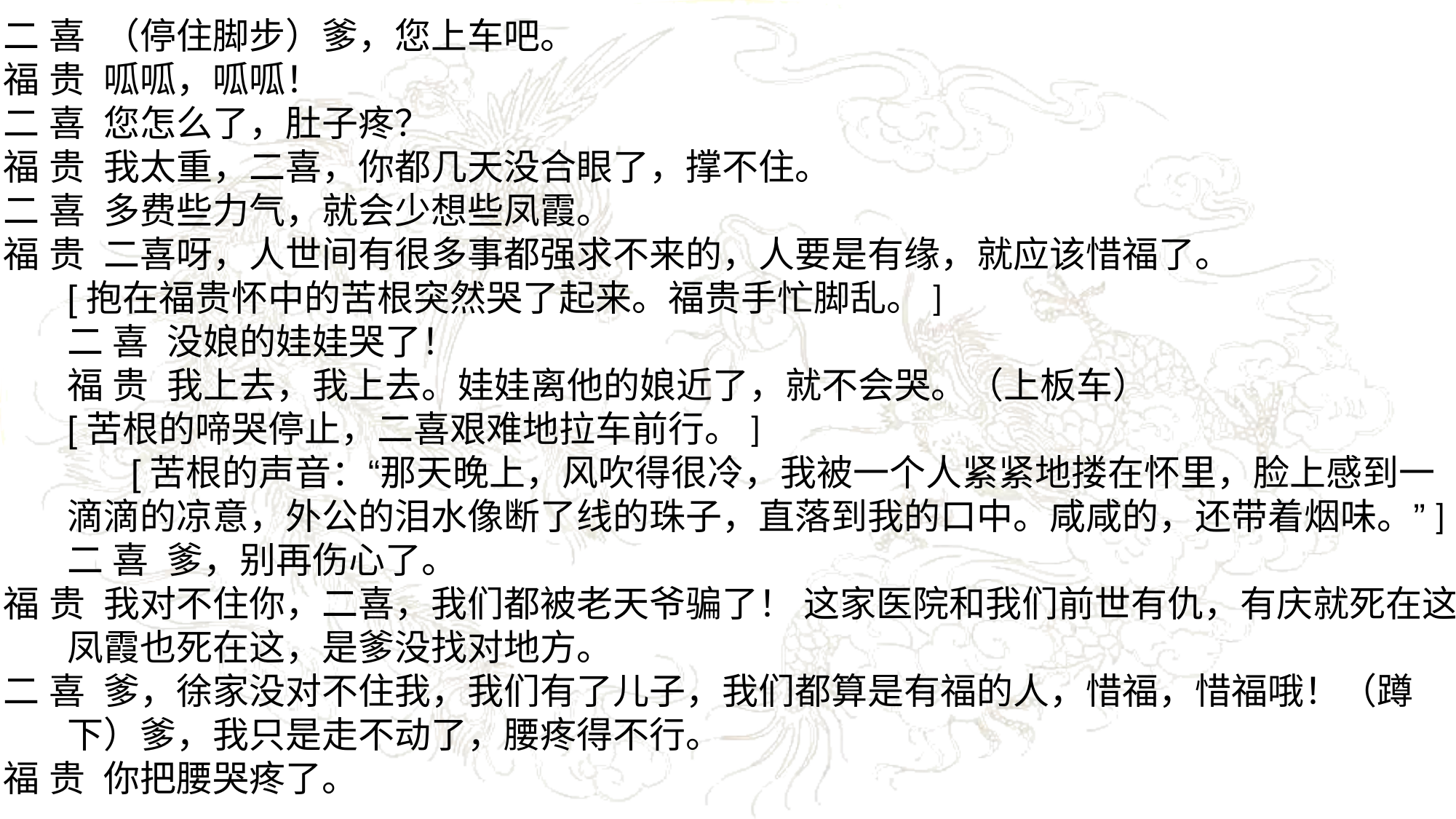

二 喜  （停住脚步）爹，您上车吧。
福 贵  呱呱，呱呱！
二 喜  您怎么了，肚子疼？
福 贵  我太重，二喜，你都几天没合眼了，撑不住。
二 喜  多费些力气，就会少想些凤霞。
福 贵  二喜呀，人世间有很多事都强求不来的，人要是有缘，就应该惜福了。
[抱在福贵怀中的苦根突然哭了起来。福贵手忙脚乱。]
二 喜  没娘的娃娃哭了！
福 贵  我上去，我上去。娃娃离他的娘近了，就不会哭。（上板车）
[苦根的啼哭停止，二喜艰难地拉车前行。]
[苦根的声音：“那天晚上，风吹得很冷，我被一个人紧紧地搂在怀里，脸上感到一滴滴的凉意，外公的泪水像断了线的珠子，直落到我的口中。咸咸的，还带着烟味。”]
二 喜  爹，别再伤心了。
福 贵  我对不住你，二喜，我们都被老天爷骗了！ 这家医院和我们前世有仇，有庆就死在这，凤霞也死在这，是爹没找对地方。
二 喜  爹，徐家没对不住我，我们有了儿子，我们都算是有福的人，惜福，惜福哦！（蹲下）爹，我只是走不动了，腰疼得不行。
福 贵  你把腰哭疼了。